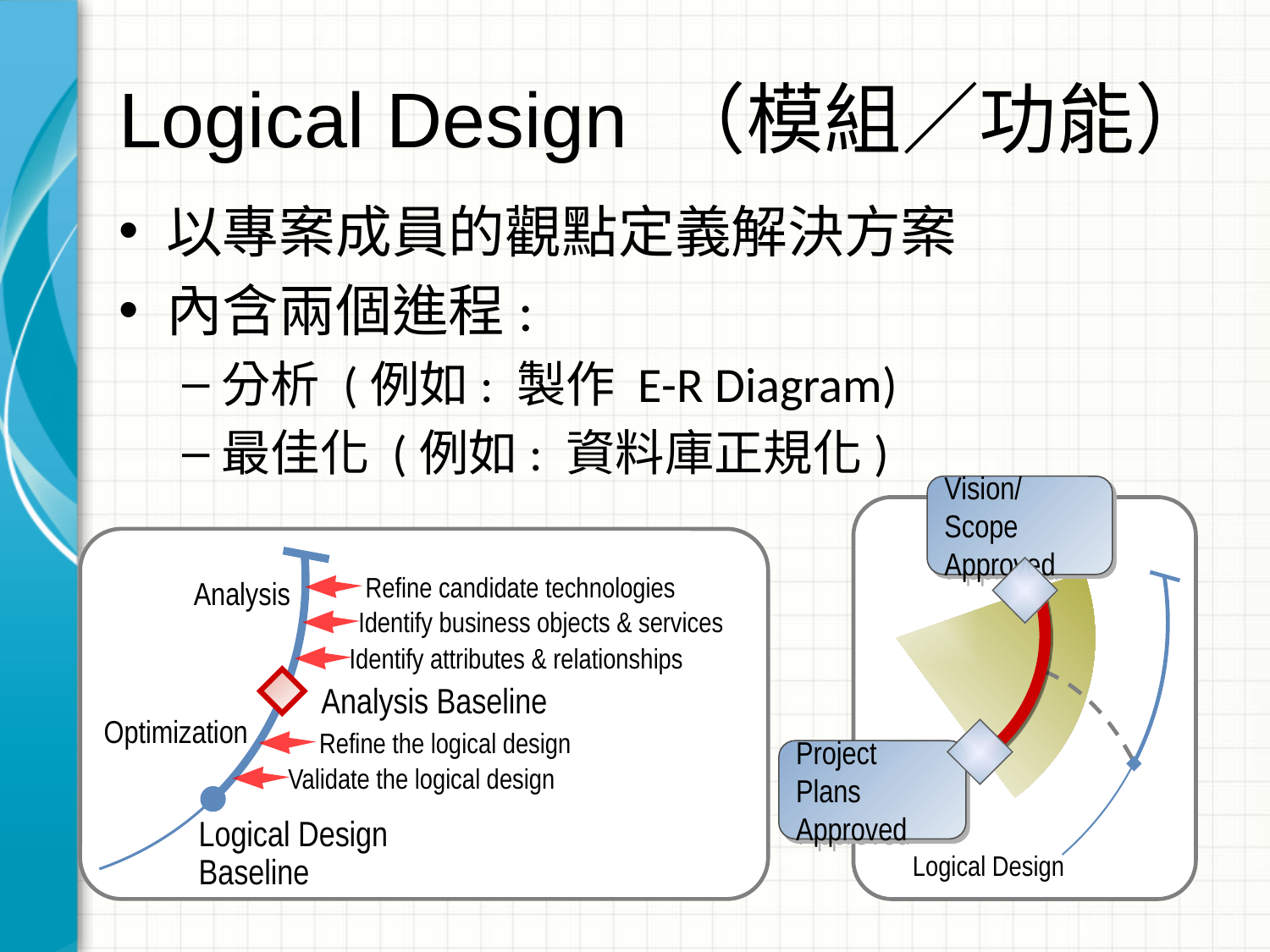

# Logical Design （模組／功能）
以專案成員的觀點定義解決方案
內含兩個進程:
分析 (例如: 製作 E-R Diagram)
最佳化 (例如: 資料庫正規化)
Vision/Scope
Approved

Project Plans
Approved

Logical Design

Refine candidate technologies
Analysis

Identify business objects & services

Identify attributes & relationships

Analysis Baseline
Optimization
Refine the logical design

Validate the logical design

Logical Design
Baseline